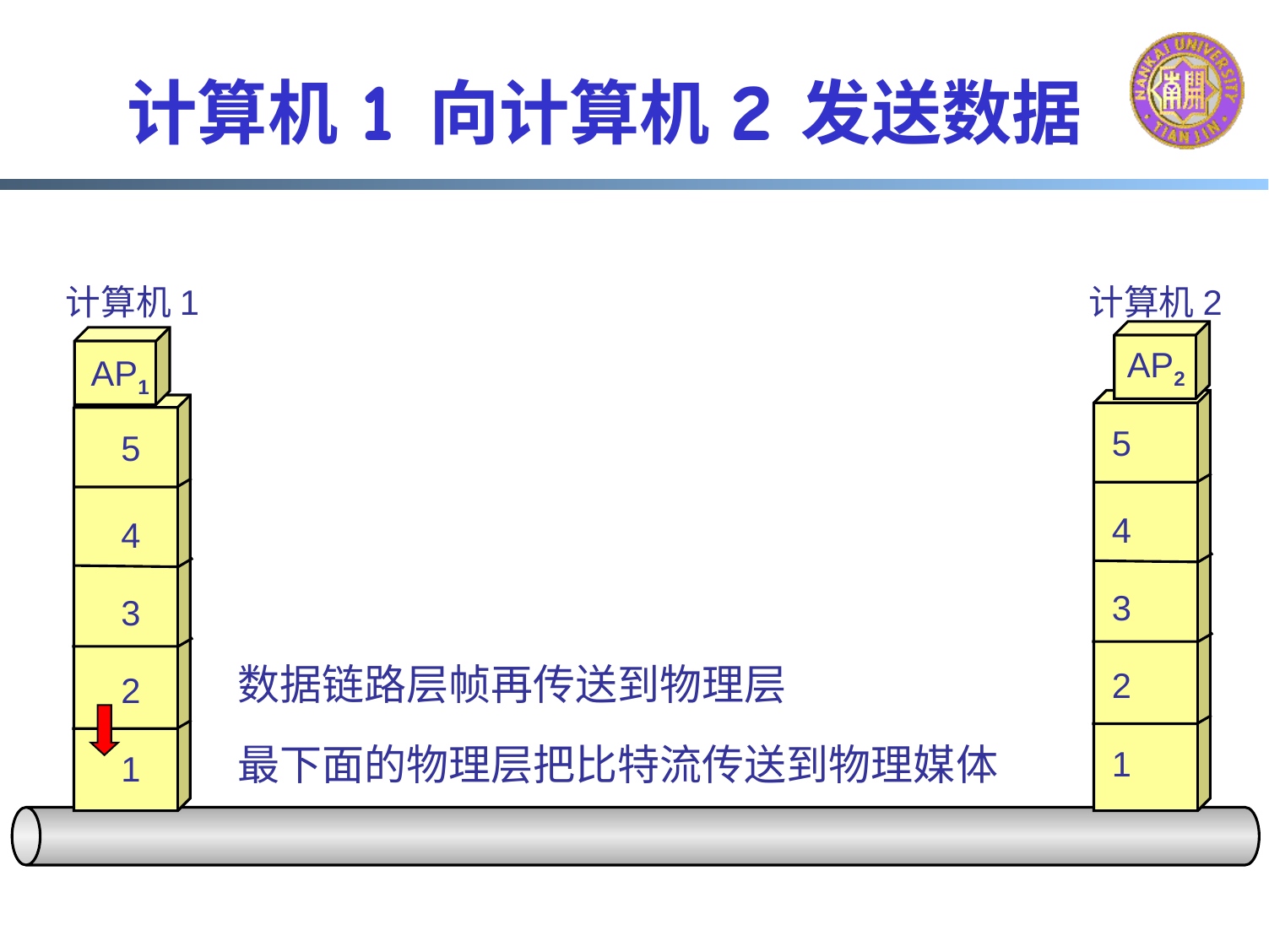

# 计算机 1 向计算机 2 发送数据

计算机 1
计算机 2

AP2
AP1

5
5

4
4

3
3

数据链路层帧再传送到物理层
2
2

最下面的物理层把比特流传送到物理媒体
1
1